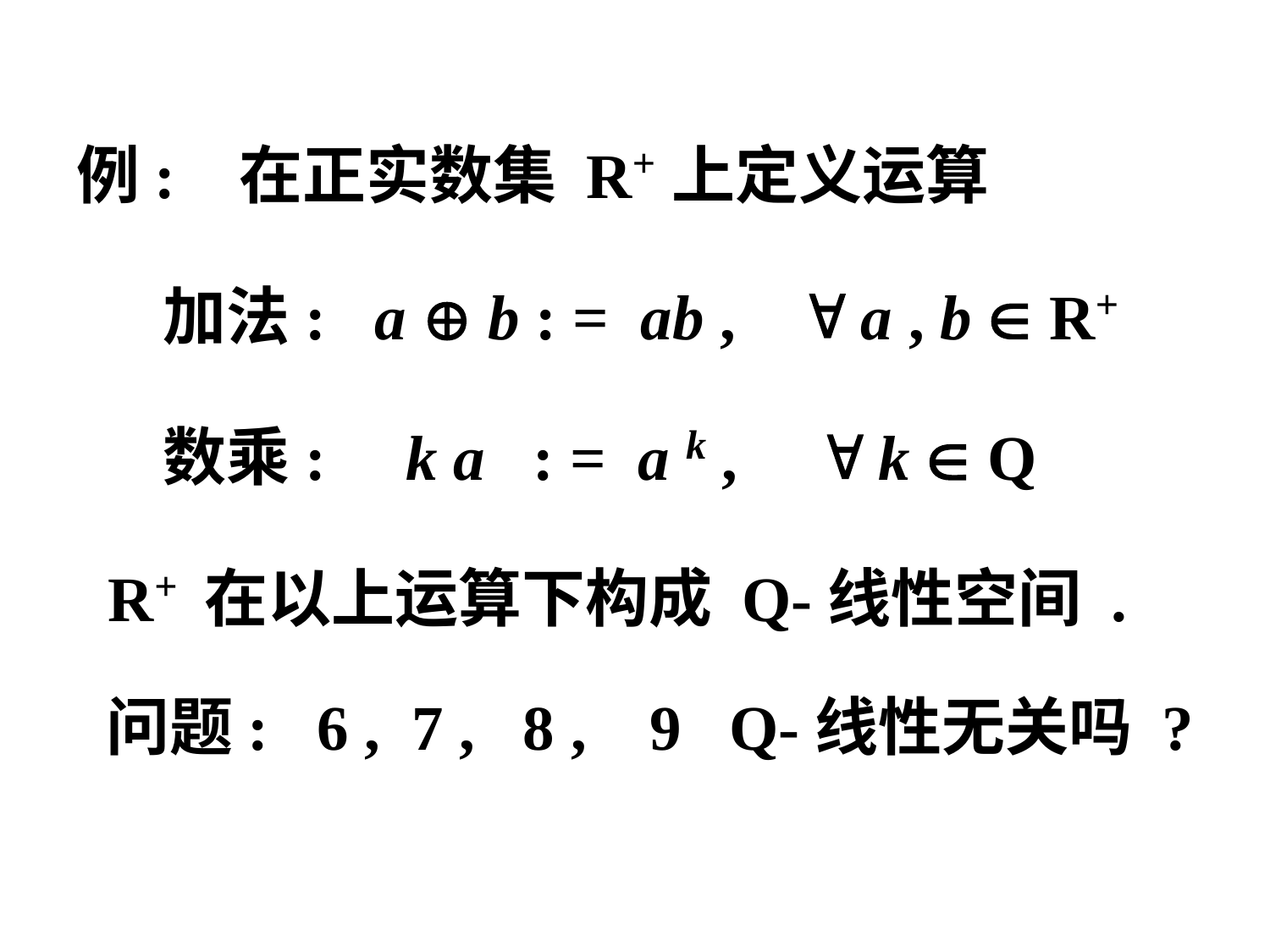

例:   在正实数集 R+上定义运算
     加法:   a ⊕ b : =  ab ,    ∀ a , b ∈ R+
     数乘:     k a   : =  a k ,     ∀ k ∈ Q
  R+ 在以上运算下构成 Q-线性空间 .
 问题:   6 ,  7 ,   8 ,    9   Q-线性无关吗 ?